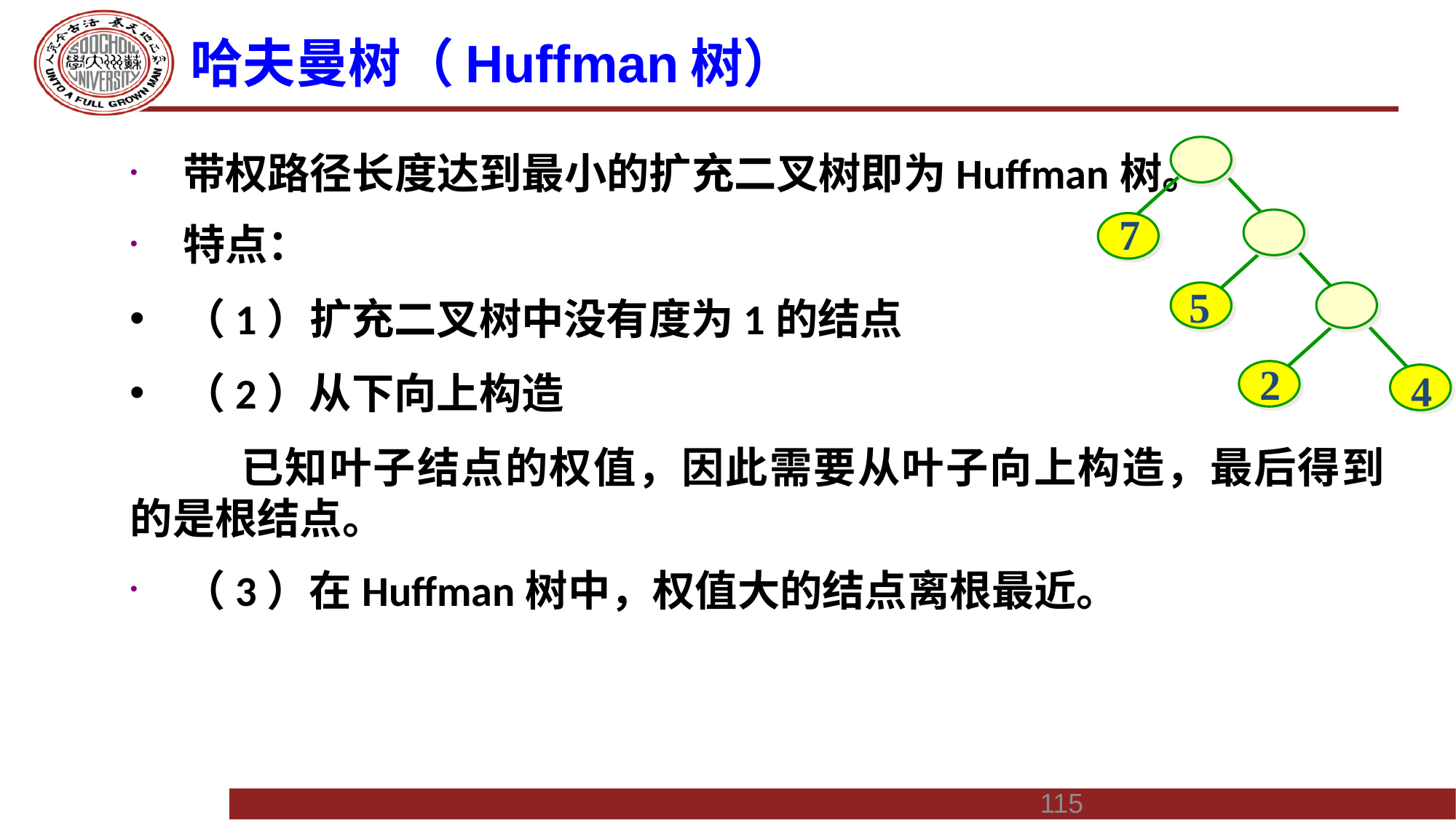

# 哈夫曼树（Huffman树）

带权路径长度达到最小的扩充二叉树即为Huffman树。
特点：
（1）扩充二叉树中没有度为1的结点
（2）从下向上构造
	已知叶子结点的权值，因此需要从叶子向上构造，最后得到的是根结点。
（3）在Huffman树中，权值大的结点离根最近。

7

5

2
4

115